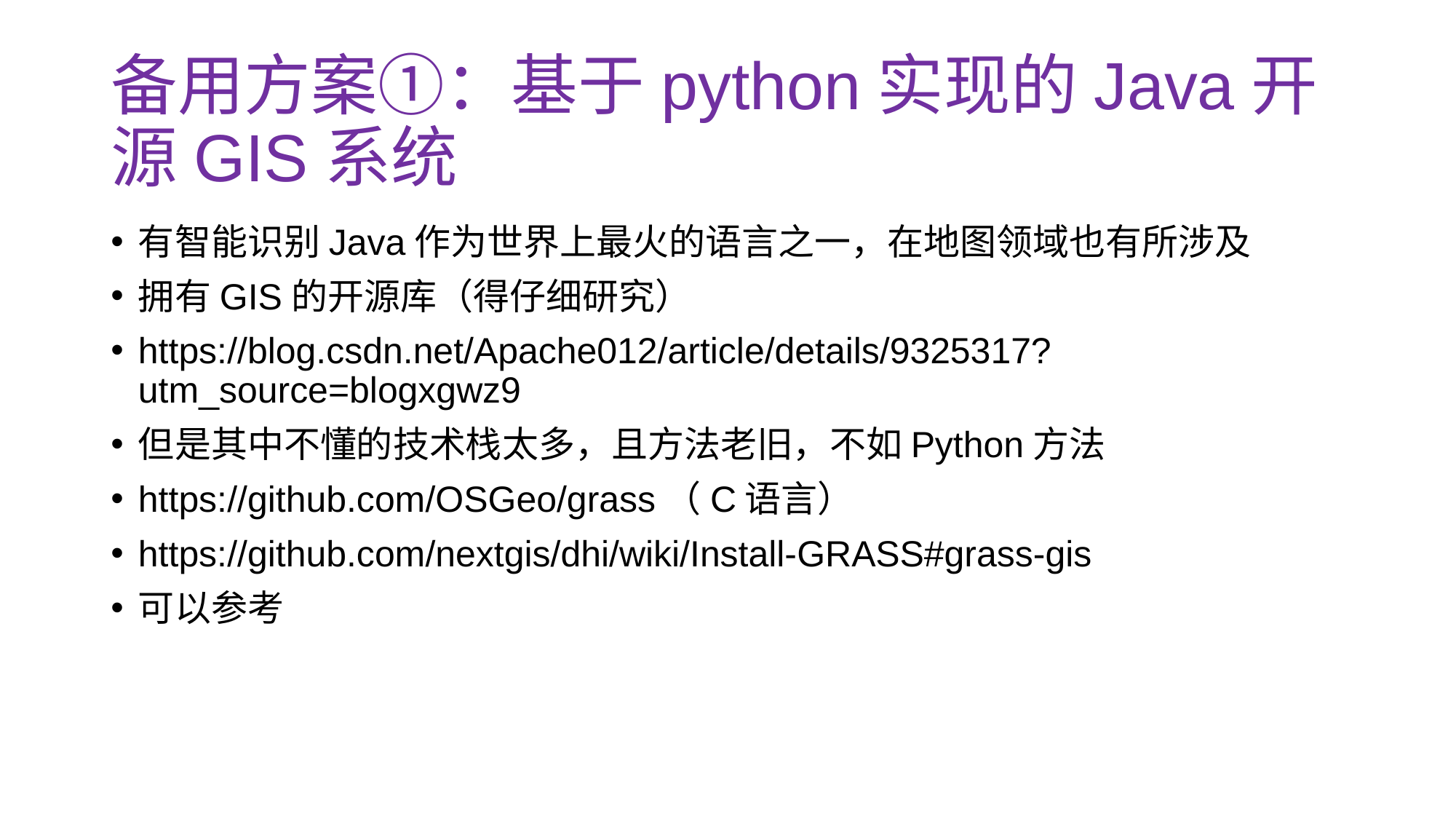

# 备用方案①：基于python实现的Java开源GIS系统
有智能识别Java作为世界上最火的语言之一，在地图领域也有所涉及
拥有GIS的开源库（得仔细研究）
https://blog.csdn.net/Apache012/article/details/9325317?utm_source=blogxgwz9
但是其中不懂的技术栈太多，且方法老旧，不如Python方法
https://github.com/OSGeo/grass（C语言）
https://github.com/nextgis/dhi/wiki/Install-GRASS#grass-gis
可以参考